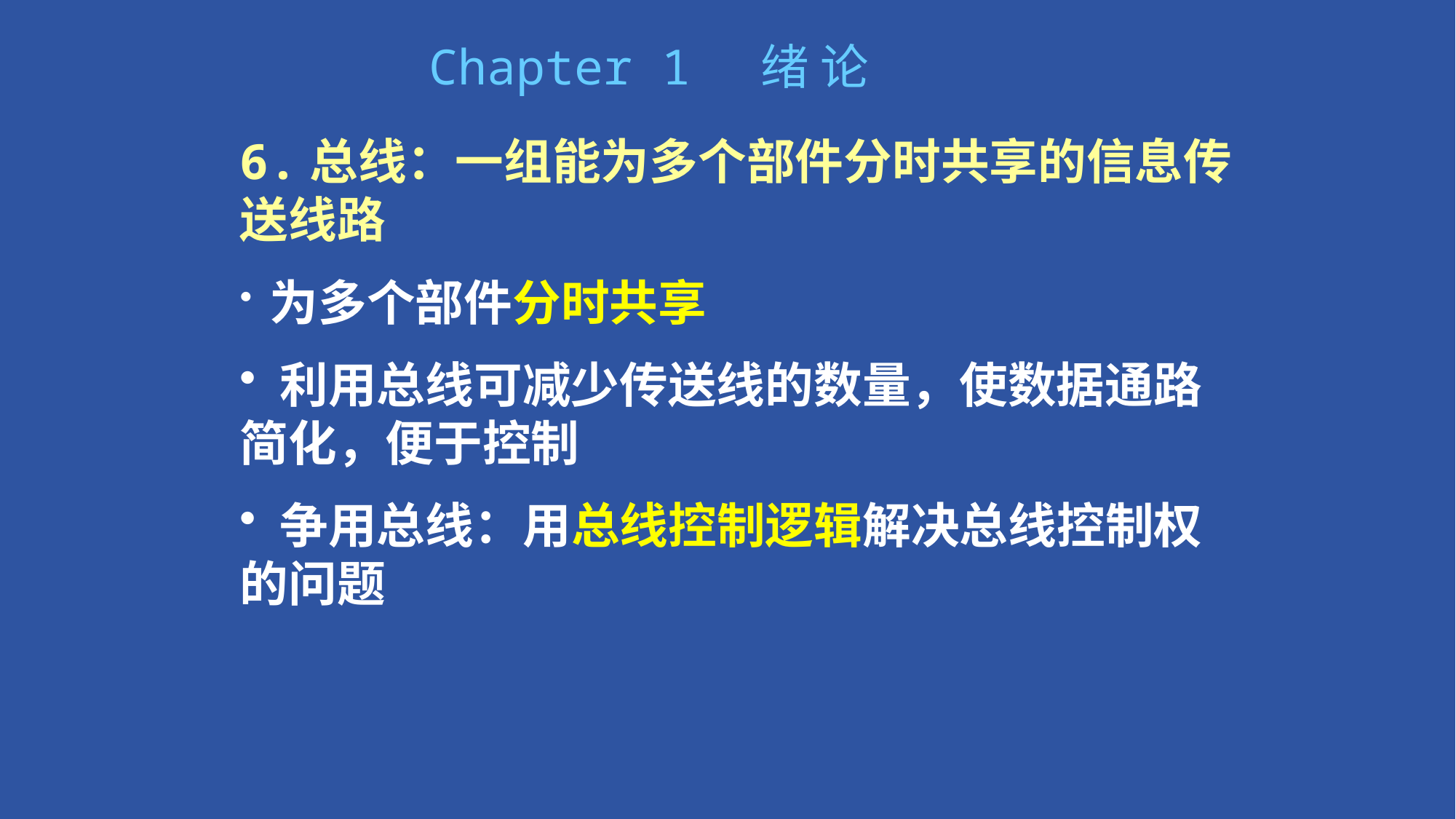

Chapter 1  绪 论
6.总线：一组能为多个部件分时共享的信息传送线路
 为多个部件分时共享
 利用总线可减少传送线的数量，使数据通路简化，便于控制
 争用总线：用总线控制逻辑解决总线控制权的问题
69